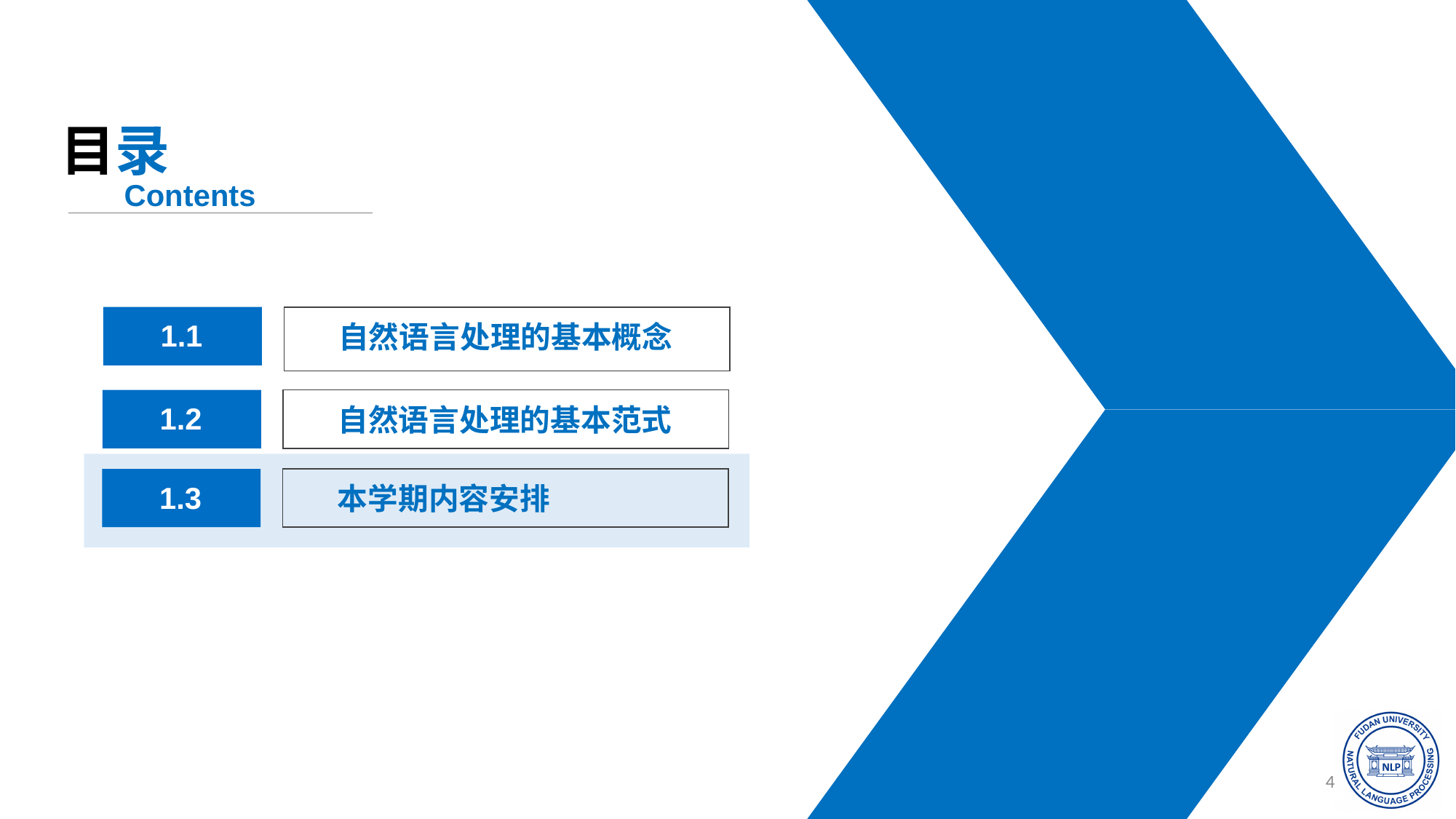

目录
Contents

自然语言处理的基本概念

1.1

1.2

自然语言处理的基本范式

1.3

本学期内容安排
41